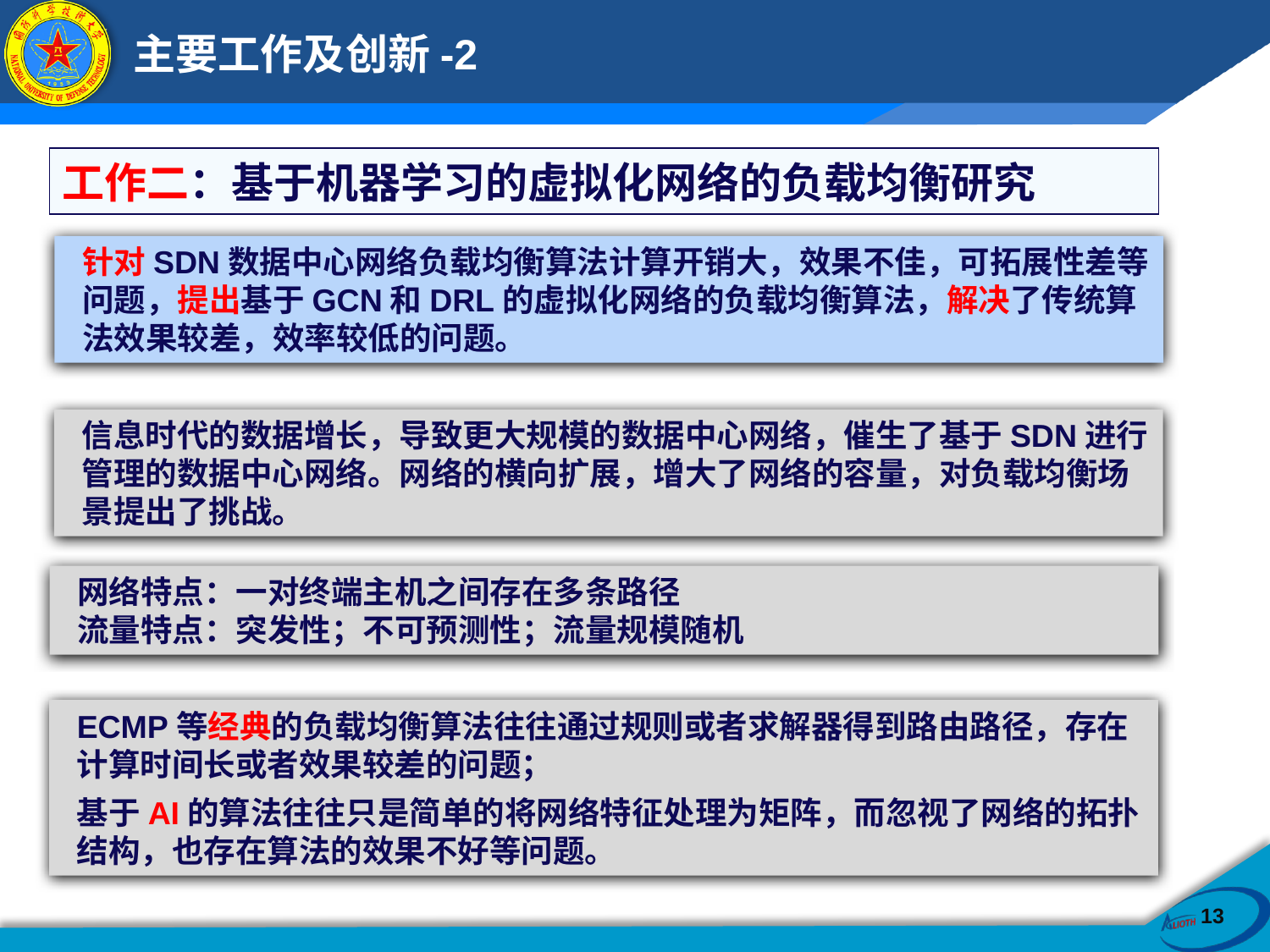

# 主要工作及创新-2
工作二：基于机器学习的虚拟化网络的负载均衡研究
针对SDN数据中心网络负载均衡算法计算开销大，效果不佳，可拓展性差等问题，提出基于GCN和DRL的虚拟化网络的负载均衡算法，解决了传统算法效果较差，效率较低的问题。
信息时代的数据增长，导致更大规模的数据中心网络，催生了基于SDN进行管理的数据中心网络。网络的横向扩展，增大了网络的容量，对负载均衡场景提出了挑战。
网络特点：一对终端主机之间存在多条路径
流量特点：突发性；不可预测性；流量规模随机
ECMP等经典的负载均衡算法往往通过规则或者求解器得到路由路径，存在计算时间长或者效果较差的问题；
基于AI的算法往往只是简单的将网络特征处理为矩阵，而忽视了网络的拓扑结构，也存在算法的效果不好等问题。
13